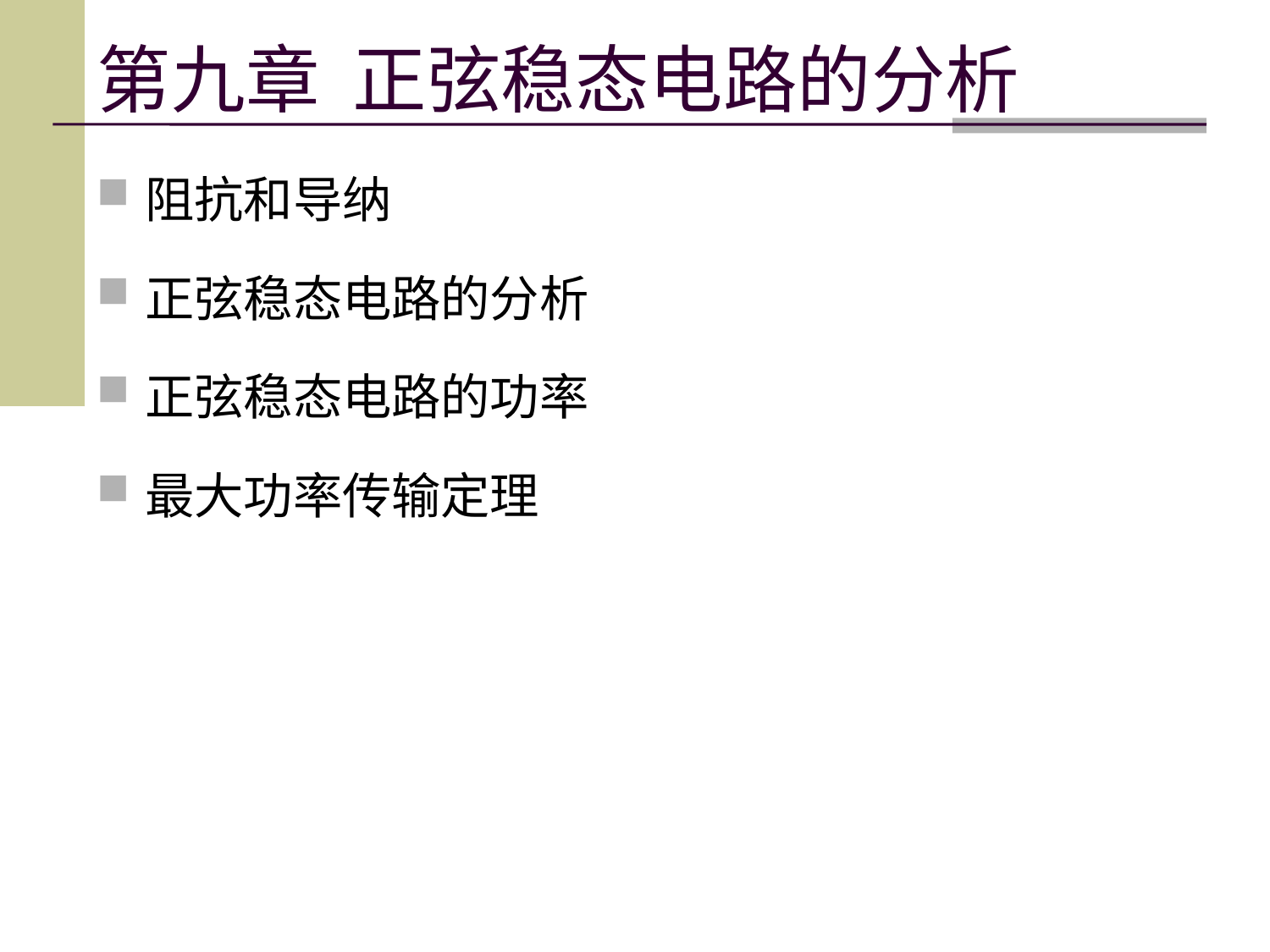

# 第九章  正弦稳态电路的分析
阻抗和导纳
正弦稳态电路的分析
正弦稳态电路的功率
最大功率传输定理